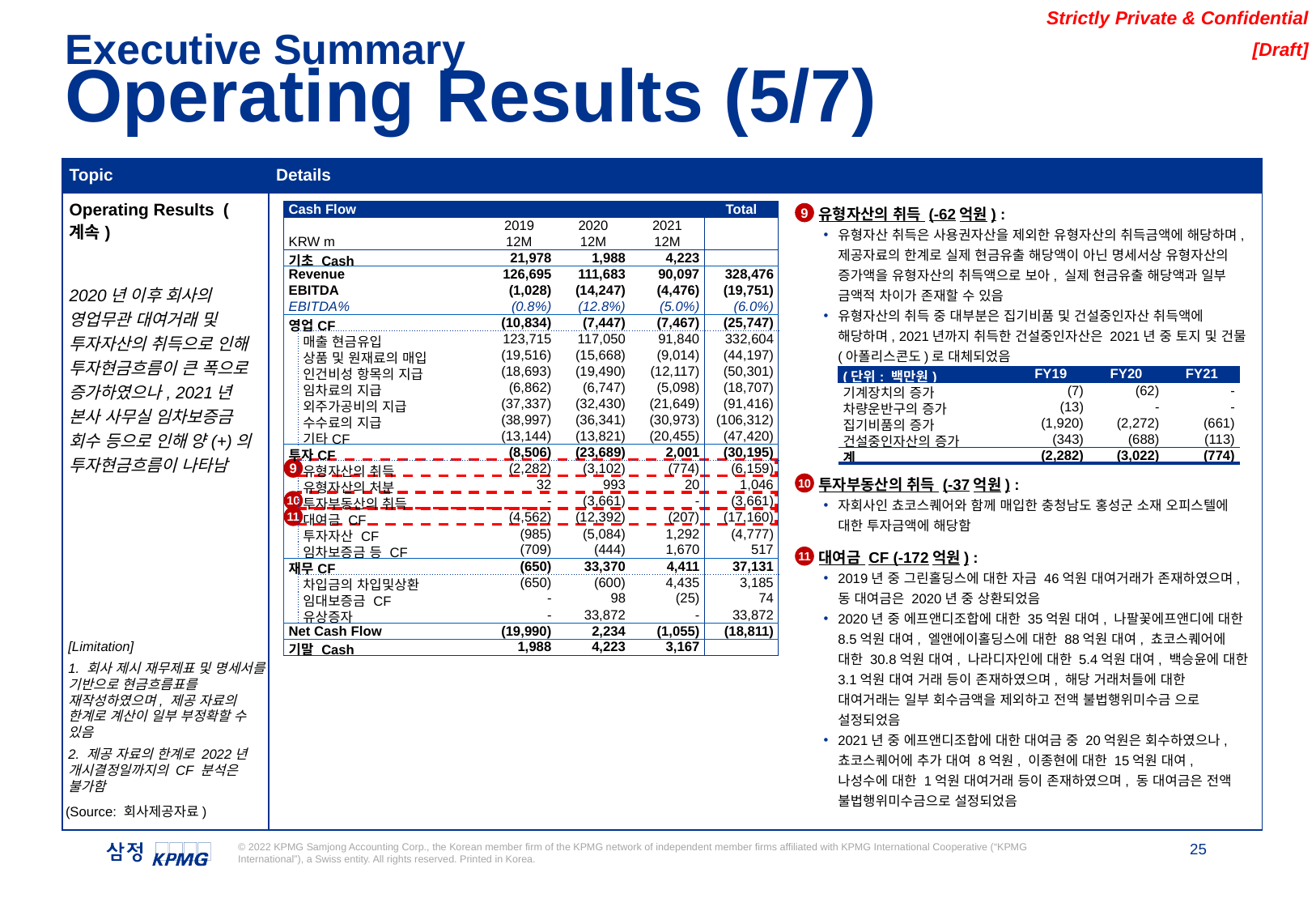

Executive Summary
Operating Results (5/7)
| Topic | Details |
| --- | --- |
| Operating Results (계속) 2020년 이후 회사의 영업무관 대여거래 및 투자자산의 취득으로 인해 투자현금흐름이 큰 폭으로 증가하였으나, 2021년 본사 사무실 임차보증금 회수 등으로 인해 양(+)의 투자현금흐름이 나타남 |  |
| Cash Flow |  |  |  |  |  | Total |
| --- | --- | --- | --- | --- | --- | --- |
|  |  |  | 2019 | 2020 | 2021 |  |
| KRW m |  |  | 12M | 12M | 12M |  |
| 기초 Cash |  |  | 21,978 | 1,988 | 4,223 |  |
| Revenue |  |  | 126,695 | 111,683 | 90,097 | 328,476 |
| EBITDA |  |  | (1,028) | (14,247) | (4,476) | (19,751) |
| EBITDA% |  |  | (0.8%) | (12.8%) | (5.0%) | (6.0%) |
| 영업CF |  |  | (10,834) | (7,447) | (7,467) | (25,747) |
|  | 매출 현금유입 |  | 123,715 | 117,050 | 91,840 | 332,604 |
|  | 상품 및 원재료의 매입 |  | (19,516) | (15,668) | (9,014) | (44,197) |
|  | 인건비성 항목의 지급 |  | (18,693) | (19,490) | (12,117) | (50,301) |
|  | 임차료의 지급 |  | (6,862) | (6,747) | (5,098) | (18,707) |
|  | 외주가공비의 지급 |  | (37,337) | (32,430) | (21,649) | (91,416) |
|  | 수수료의 지급 |  | (38,997) | (36,341) | (30,973) | (106,312) |
|  | 기타CF |  | (13,144) | (13,821) | (20,455) | (47,420) |
| 투자CF |  |  | (8,506) | (23,689) | 2,001 | (30,195) |
|  | 유형자산의 취득 |  | (2,282) | (3,102) | (774) | (6,159) |
|  | 유형자산의 처분 |  | 32 | 993 | 20 | 1,046 |
|  | 투자부동산의 취득 |  | - | (3,661) | - | (3,661) |
|  | 대여금 CF |  | (4,562) | (12,392) | (207) | (17,160) |
|  | 투자자산 CF |  | (985) | (5,084) | 1,292 | (4,777) |
|  | 임차보증금 등 CF |  | (709) | (444) | 1,670 | 517 |
| 재무CF |  |  | (650) | 33,370 | 4,411 | 37,131 |
|  | 차입금의 차입및상환 |  | (650) | (600) | 4,435 | 3,185 |
|  | 임대보증금 CF |  | - | 98 | (25) | 74 |
|  | 유상증자 |  | - | 33,872 | - | 33,872 |
| Net Cash Flow |  |  | (19,990) | 2,234 | (1,055) | (18,811) |
| 기말 Cash |  |  | 1,988 | 4,223 | 3,167 |  |
유형자산의 취득 (-62억원) :
유형자산 취득은 사용권자산을 제외한 유형자산의 취득금액에 해당하며, 제공자료의 한계로 실제 현금유출 해당액이 아닌 명세서상 유형자산의 증가액을 유형자산의 취득액으로 보아, 실제 현금유출 해당액과 일부 금액적 차이가 존재할 수 있음
유형자산의 취득 중 대부분은 집기비품 및 건설중인자산 취득액에 해당하며, 2021년까지 취득한 건설중인자산은 2021년 중 토지 및 건물(아폴리스콘도)로 대체되었음
9
| (단위: 백만원) |  | FY19 | FY20 | FY21 |
| --- | --- | --- | --- | --- |
| 기계장치의 증가 |  | (7) | (62) | - |
| 차량운반구의 증가 |  | (13) | - | - |
| 집기비품의 증가 |  | (1,920) | (2,272) | (661) |
| 건설중인자산의 증가 |  | (343) | (688) | (113) |
| 계 |  | (2,282) | (3,022) | (774) |
9

투자부동산의 취득 (-37억원) :
자회사인 쵸코스퀘어와 함께 매입한 충청남도 홍성군 소재 오피스텔에 대한 투자금액에 해당함
10
10

11

대여금 CF (-172억원) :
2019년 중 그린홀딩스에 대한 자금 46억원 대여거래가 존재하였으며, 동 대여금은 2020년 중 상환되었음
2020년 중 에프앤디조합에 대한 35억원 대여, 나팔꽃에프앤디에 대한 8.5억원 대여, 엘앤에이홀딩스에 대한 88억원 대여, 쵸코스퀘어에 대한 30.8억원 대여, 나라디자인에 대한 5.4억원 대여, 백승윤에 대한 3.1억원 대여 거래 등이 존재하였으며, 해당 거래처들에 대한 대여거래는 일부 회수금액을 제외하고 전액 불법행위미수금 으로 설정되었음
2021년 중 에프앤디조합에 대한 대여금 중 20억원은 회수하였으나, 쵸코스퀘어에 추가 대여 8억원, 이종현에 대한 15억원 대여, 나성수에 대한 1억원 대여거래 등이 존재하였으며, 동 대여금은 전액 불법행위미수금으로 설정되었음
11
[Limitation]
1. 회사 제시 재무제표 및 명세서를 기반으로 현금흐름표를 재작성하였으며, 제공 자료의 한계로 계산이 일부 부정확할 수 있음
2. 제공 자료의 한계로 2022년 개시결정일까지의 CF 분석은 불가함
(Source: 회사제공자료)